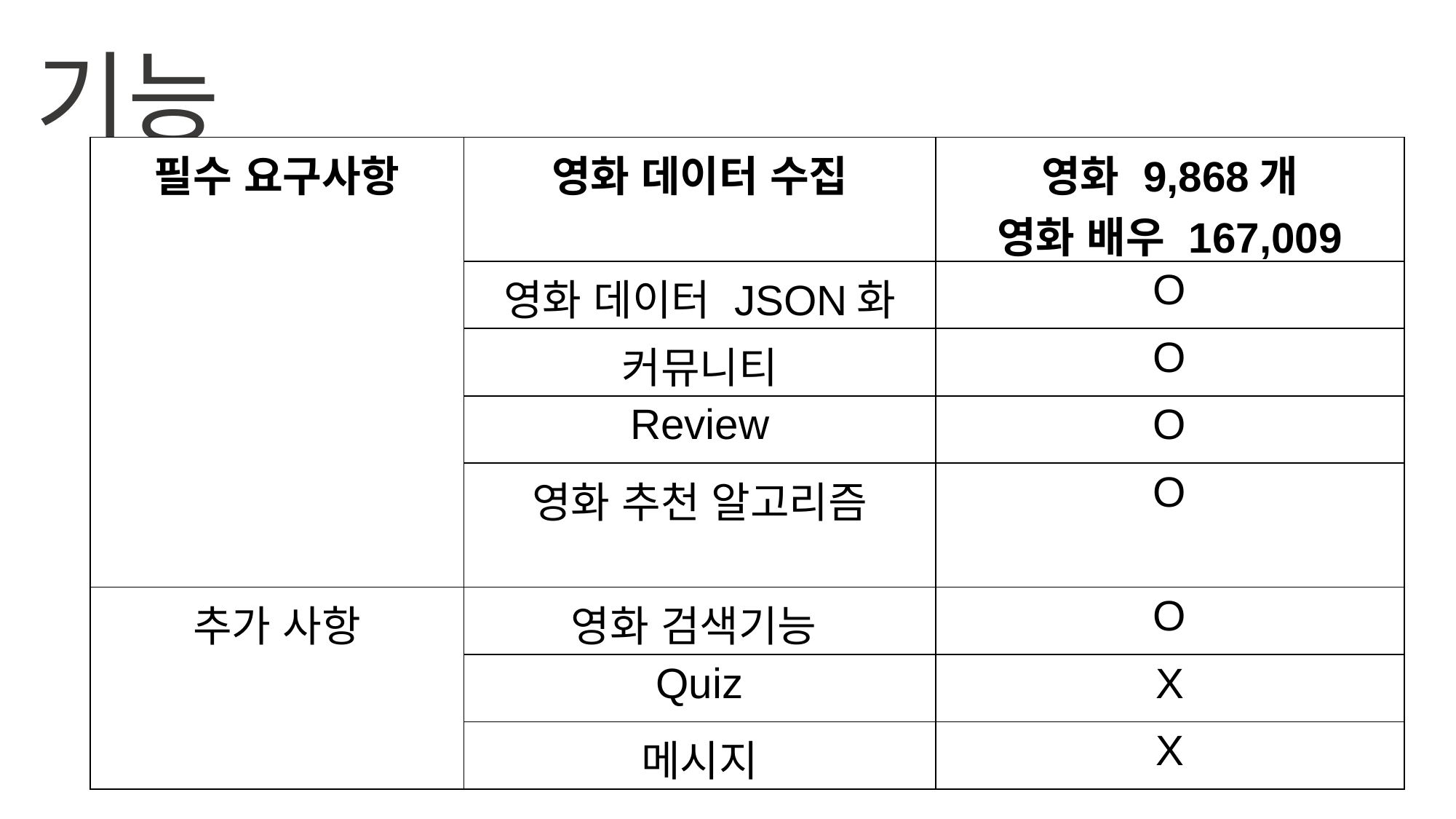

기능
| 필수 요구사항 | 영화 데이터 수집 | 영화 9,868개 영화 배우 167,009 |
| --- | --- | --- |
|  | 영화 데이터 JSON화 | O |
|  | 커뮤니티 | O |
|  | Review | O |
|  | 영화 추천 알고리즘 | O |
| 추가 사항 | 영화 검색기능 | O |
|  | Quiz | X |
|  | 메시지 | X |